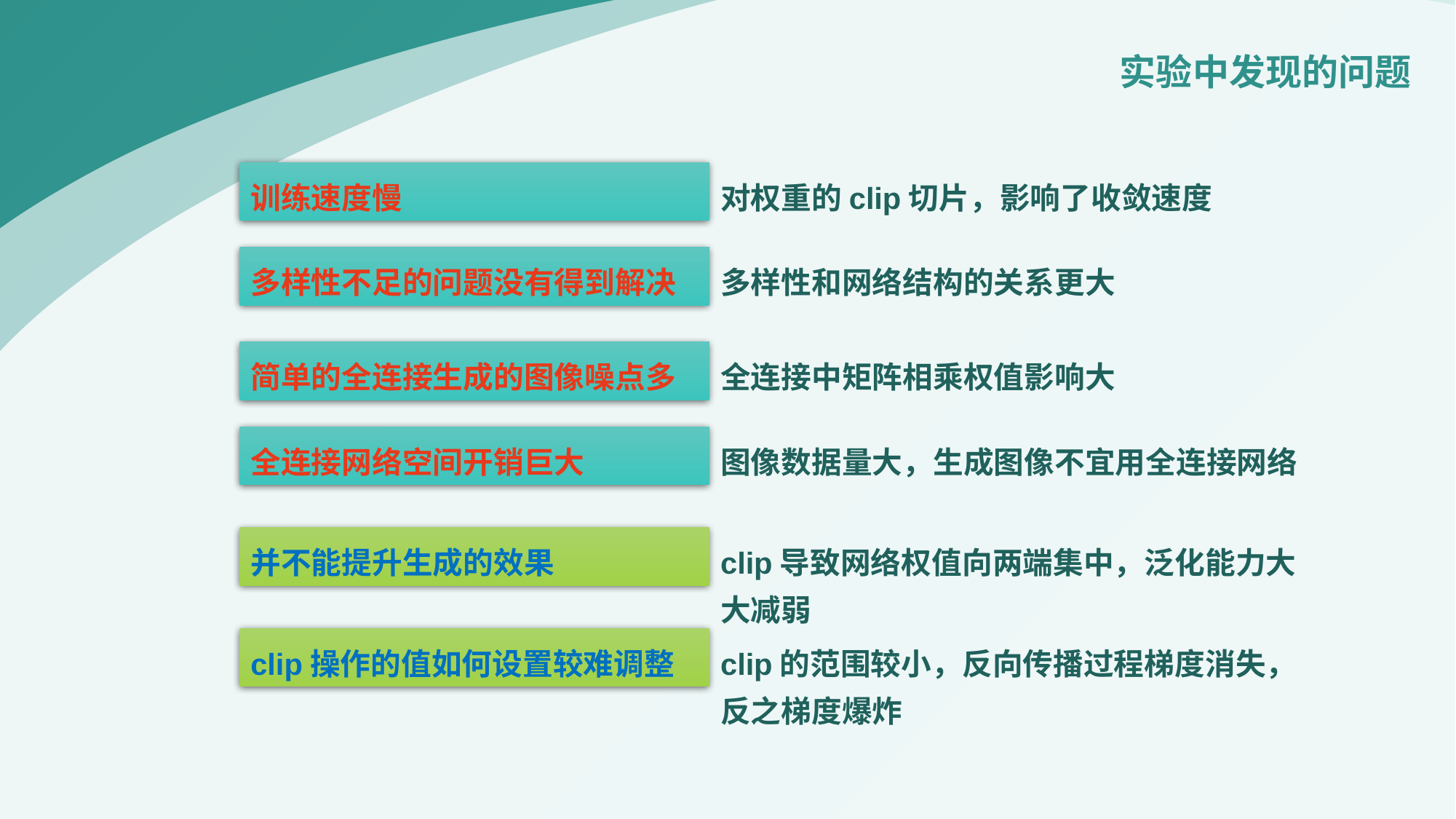

实验中发现的问题
训练速度慢
对权重的clip切片，影响了收敛速度
多样性和网络结构的关系更大
多样性不足的问题没有得到解决
简单的全连接生成的图像噪点多
全连接中矩阵相乘权值影响大
全连接网络空间开销巨大
图像数据量大，生成图像不宜用全连接网络
并不能提升生成的效果
clip导致网络权值向两端集中，泛化能力大大减弱
clip的范围较小，反向传播过程梯度消失，反之梯度爆炸
clip操作的值如何设置较难调整